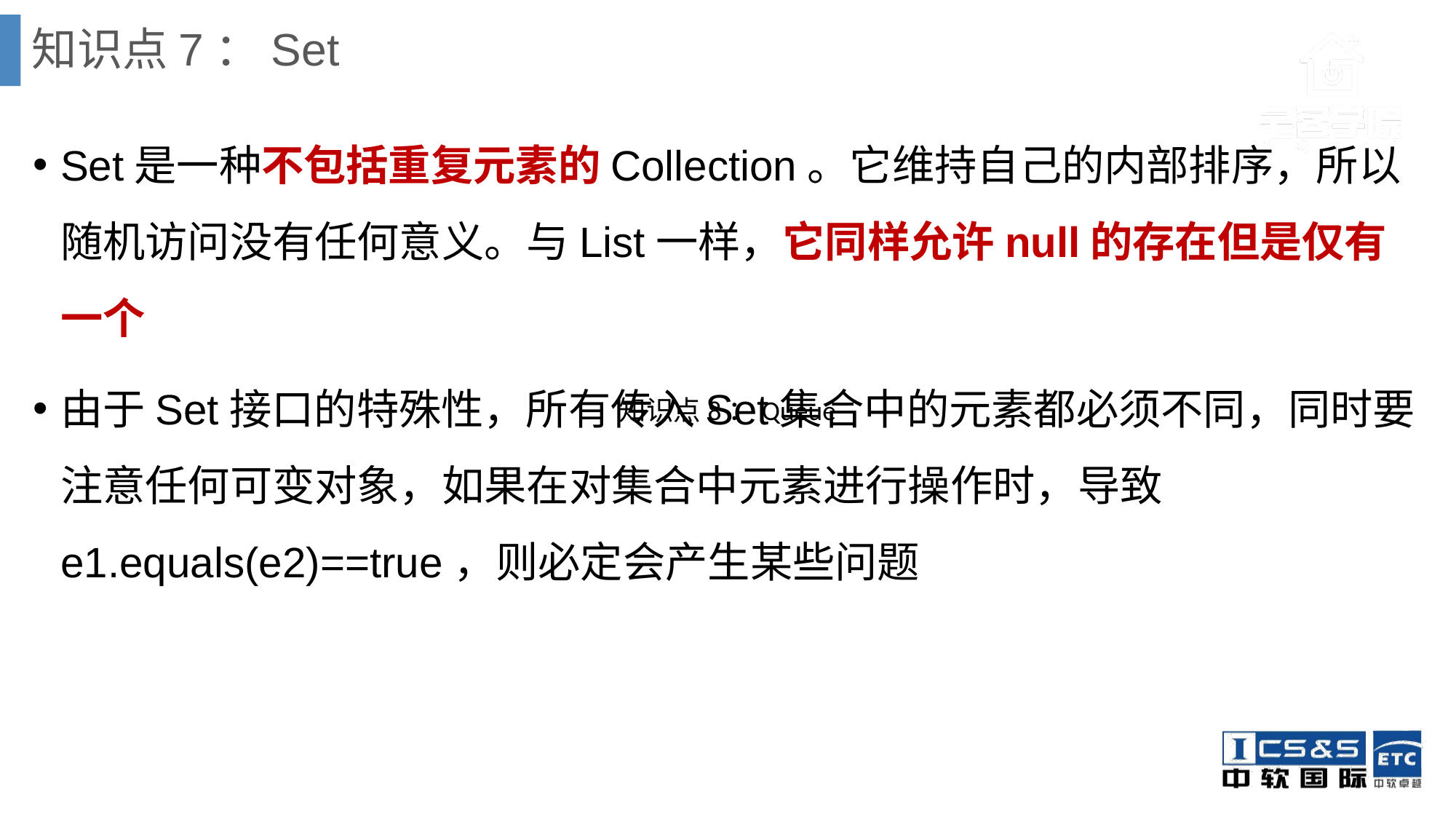

# 知识点7：Set
Set是一种不包括重复元素的Collection。它维持自己的内部排序，所以随机访问没有任何意义。与List一样，它同样允许null的存在但是仅有一个
由于Set接口的特殊性，所有传入Set集合中的元素都必须不同，同时要注意任何可变对象，如果在对集合中元素进行操作时，导致e1.equals(e2)==true，则必定会产生某些问题
知识点8：Queue